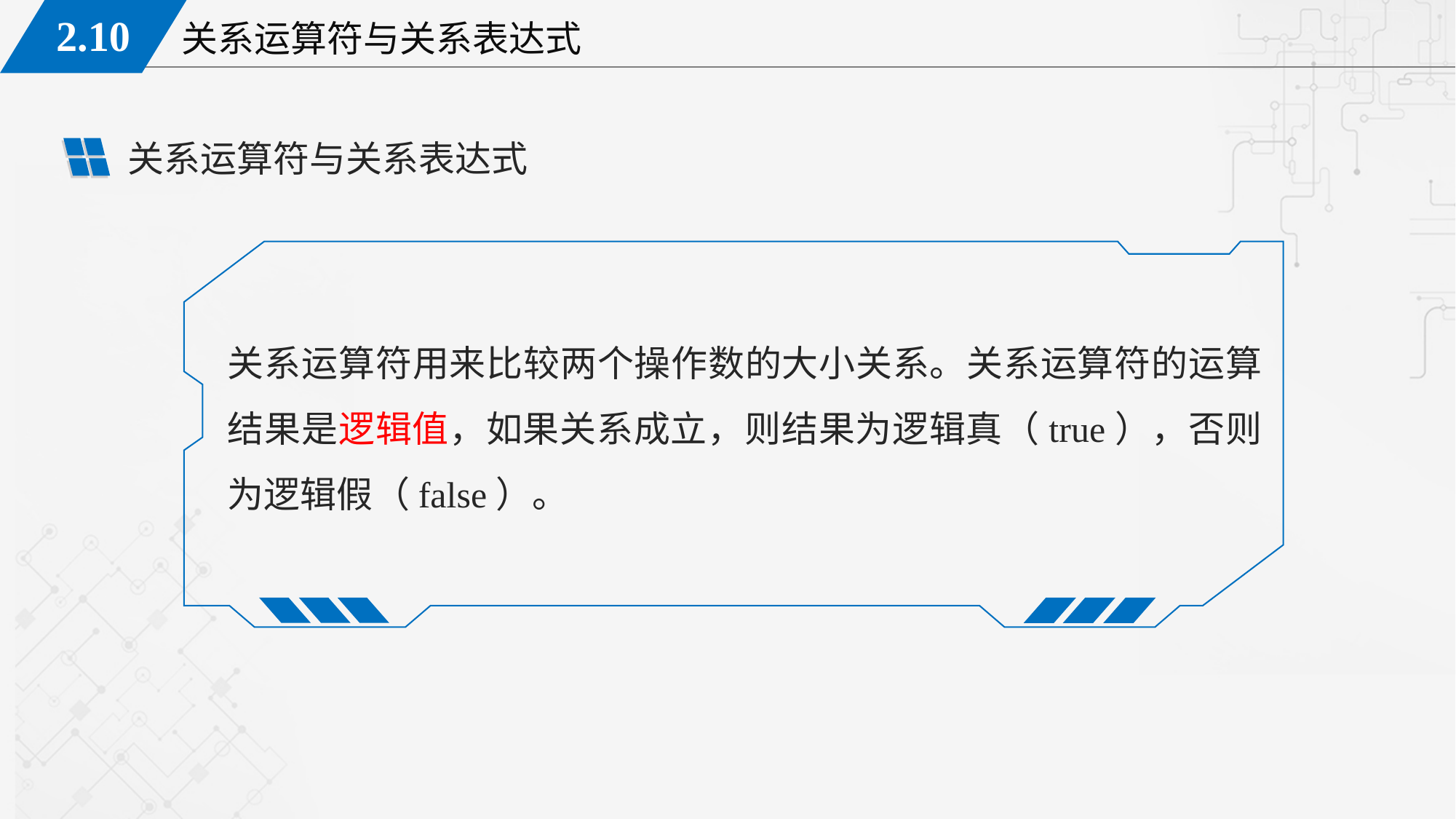

关系运算符与关系表达式

关系运算符用来比较两个操作数的大小关系。关系运算符的运算结果是逻辑值，如果关系成立，则结果为逻辑真（true），否则为逻辑假（false）。